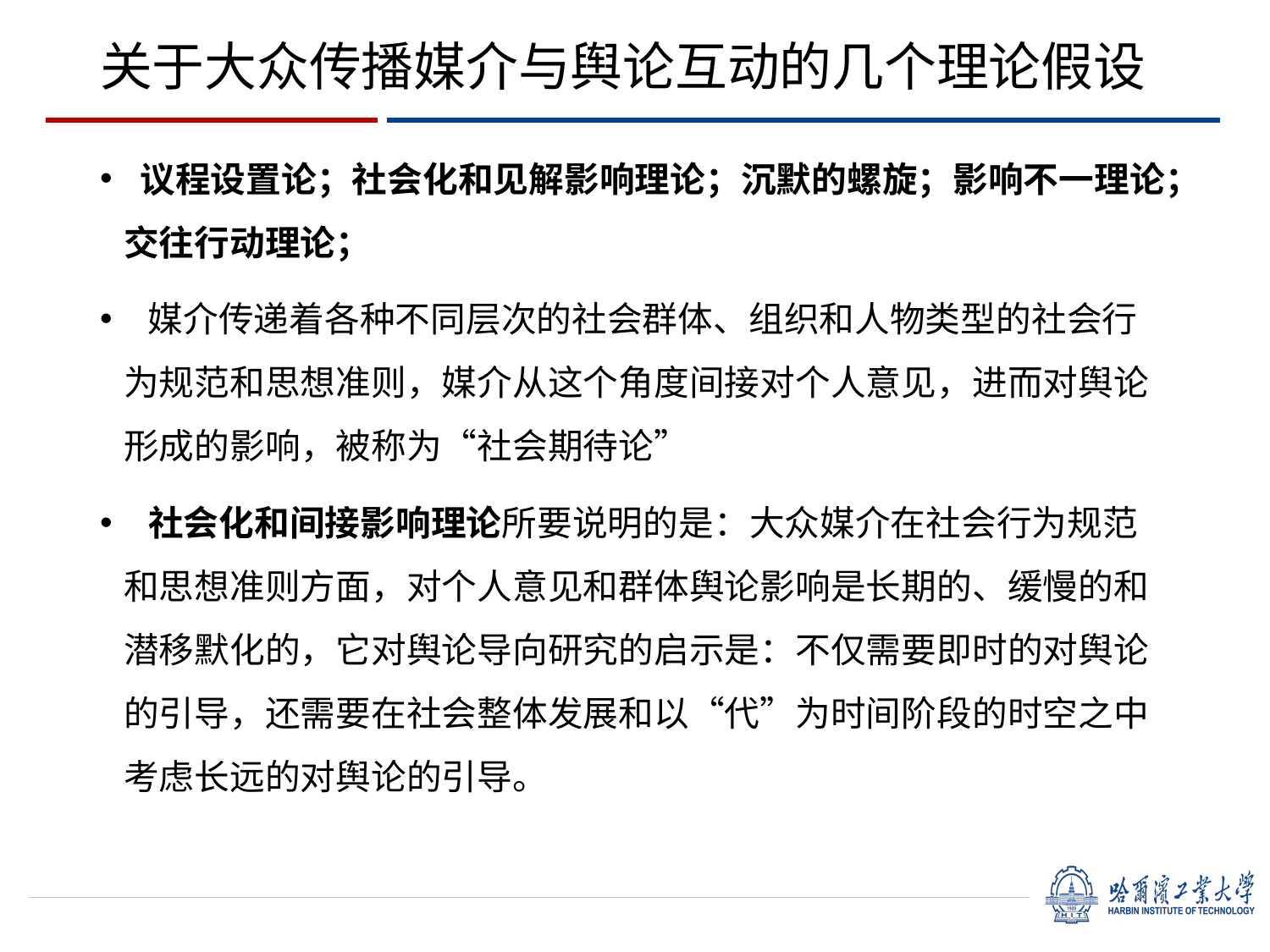

# 关于大众传播媒介与舆论互动的几个理论假设
 议程设置论；社会化和见解影响理论；沉默的螺旋；影响不一理论；交往行动理论；
  媒介传递着各种不同层次的社会群体、组织和人物类型的社会行为规范和思想准则，媒介从这个角度间接对个人意见，进而对舆论形成的影响，被称为“社会期待论”
  社会化和间接影响理论所要说明的是：大众媒介在社会行为规范和思想准则方面，对个人意见和群体舆论影响是长期的、缓慢的和潜移默化的，它对舆论导向研究的启示是：不仅需要即时的对舆论的引导，还需要在社会整体发展和以“代”为时间阶段的时空之中考虑长远的对舆论的引导。